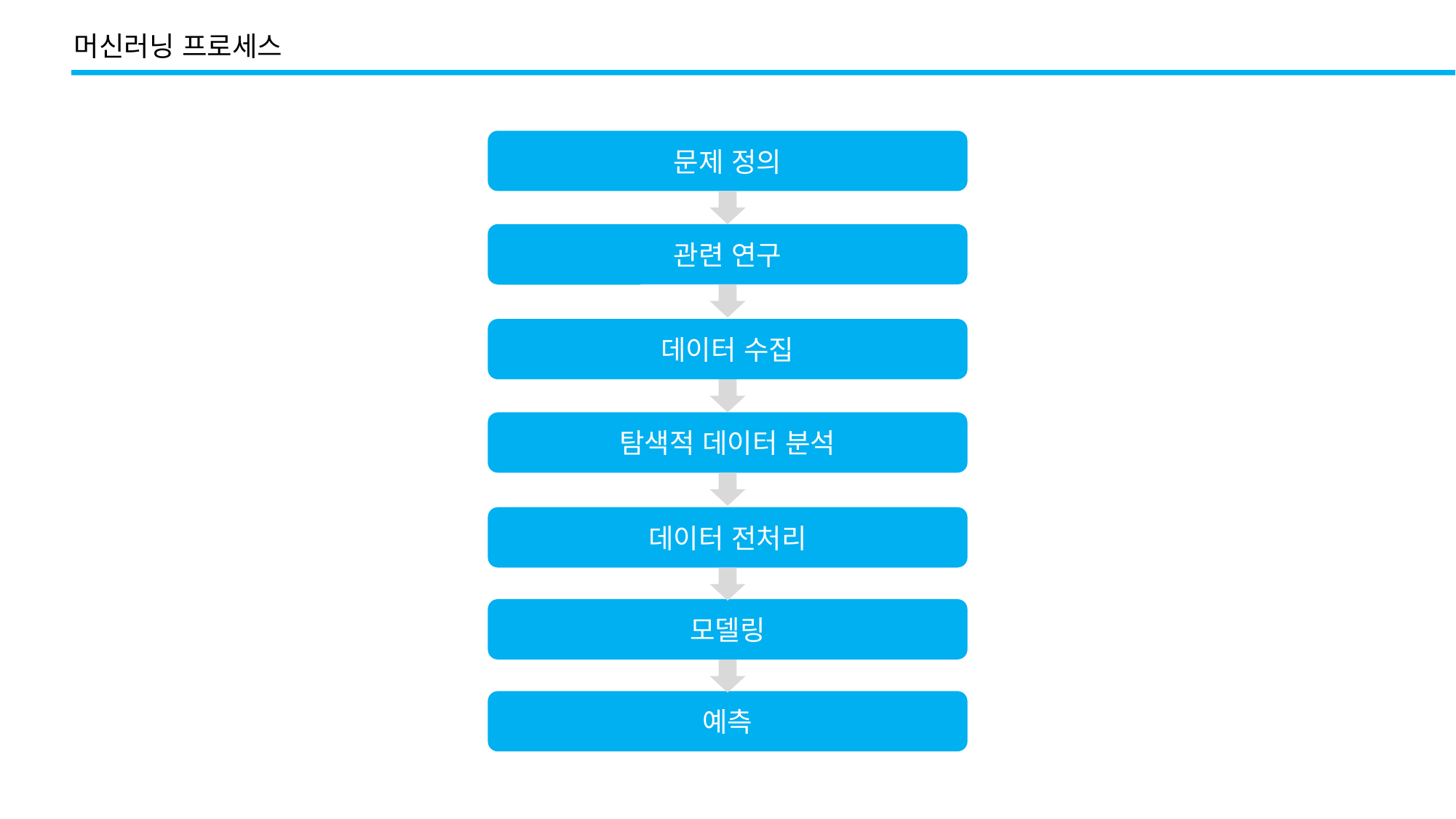

머신러닝 프로세스

문제 정의

관련 연구

데이터 수집

탐색적 데이터 분석

데이터 전처리

모델링

예측